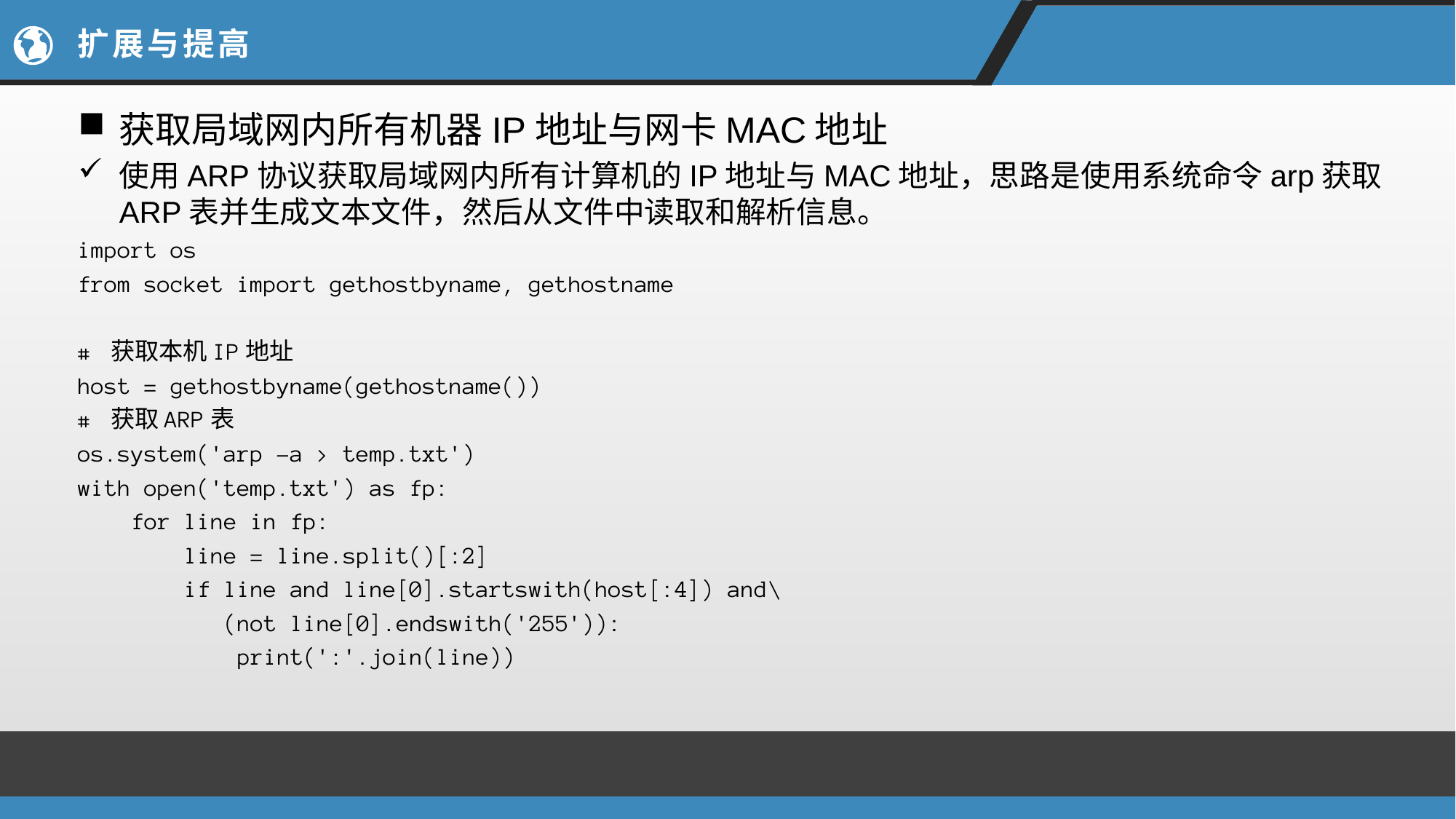

# 扩展与提高

获取局域网内所有机器IP地址与网卡MAC地址
使用ARP协议获取局域网内所有计算机的IP地址与MAC地址，思路是使用系统命令arp获取ARP表并生成文本文件，然后从文件中读取和解析信息。
import os
from socket import gethostbyname, gethostname

# 获取本机IP地址
host = gethostbyname(gethostname())
# 获取ARP表
os.system('arp -a > temp.txt')
with open('temp.txt') as fp:
    for line in fp:
        line = line.split()[:2]
        if line and line[0].startswith(host[:4]) and\
           (not line[0].endswith('255')):
            print(':'.join(line))